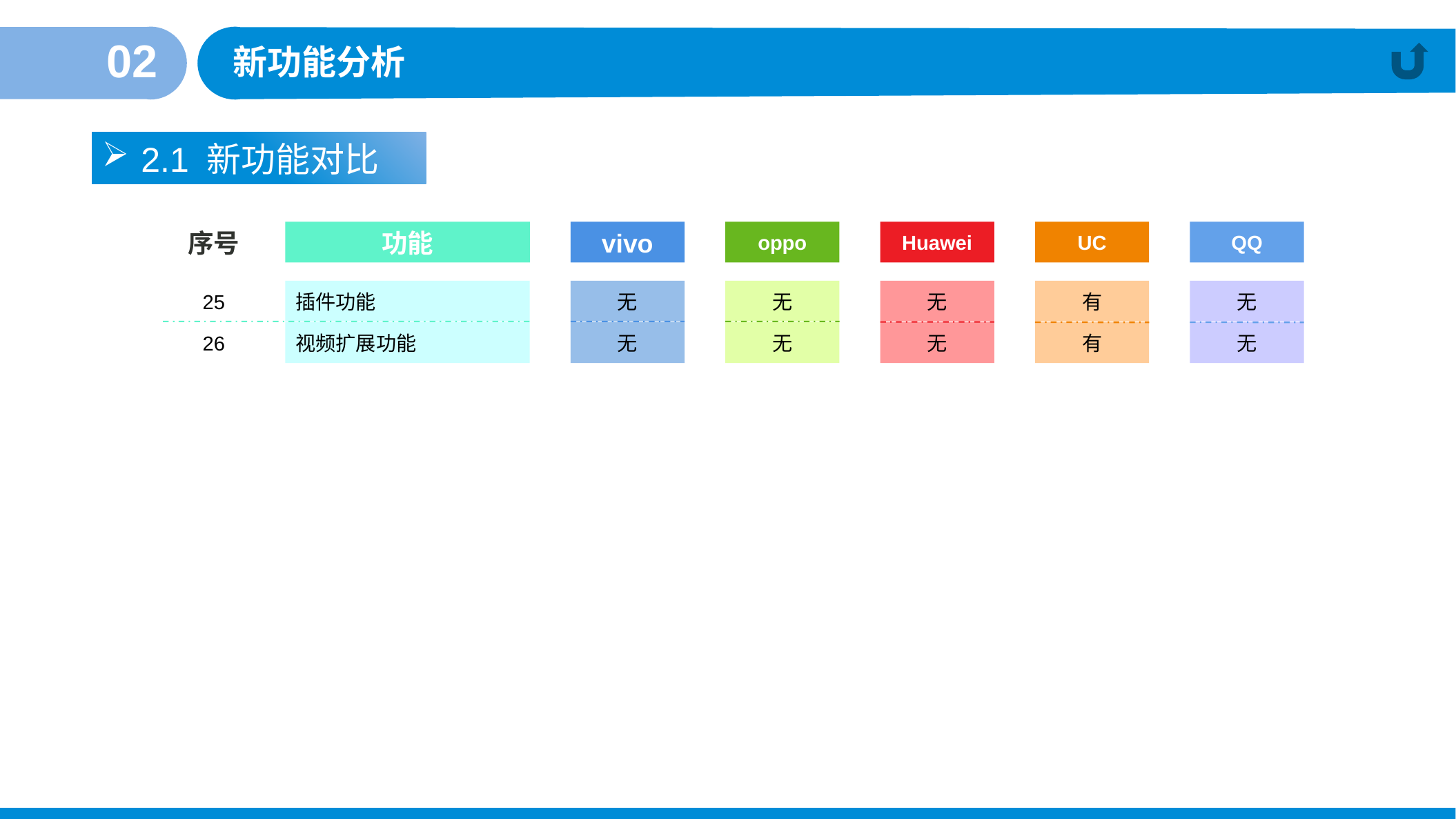

02

新功能分析

2.1 新功能对比
序号
功能
vivo
oppo
Huawei
UC
QQ
25
插件功能
无
无
无
有
无

26
视频扩展功能
无
无
无
有

无